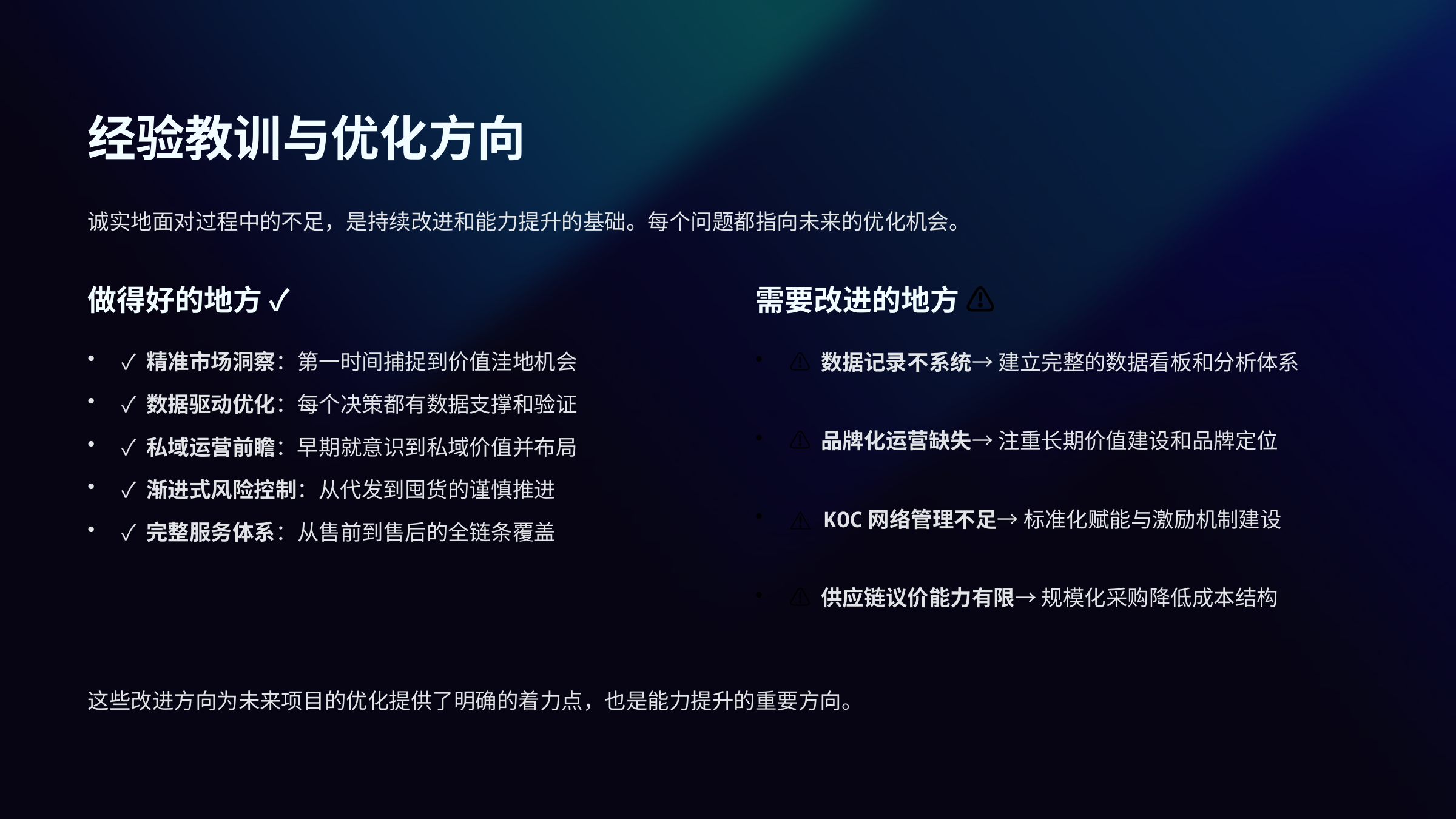

经验教训与优化方向
诚实地面对过程中的不足，是持续改进和能力提升的基础。每个问题都指向未来的优化机会。
做得好的地方 ✓
需要改进的地方 ⚠️
✓ 精准市场洞察：第一时间捕捉到价值洼地机会
⚠️ 数据记录不系统→ 建立完整的数据看板和分析体系
✓ 数据驱动优化：每个决策都有数据支撑和验证
⚠️ 品牌化运营缺失→ 注重长期价值建设和品牌定位
✓ 私域运营前瞻：早期就意识到私域价值并布局
✓ 渐进式风险控制：从代发到囤货的谨慎推进
⚠️ KOC网络管理不足→ 标准化赋能与激励机制建设
✓ 完整服务体系：从售前到售后的全链条覆盖
⚠️ 供应链议价能力有限→ 规模化采购降低成本结构
这些改进方向为未来项目的优化提供了明确的着力点，也是能力提升的重要方向。